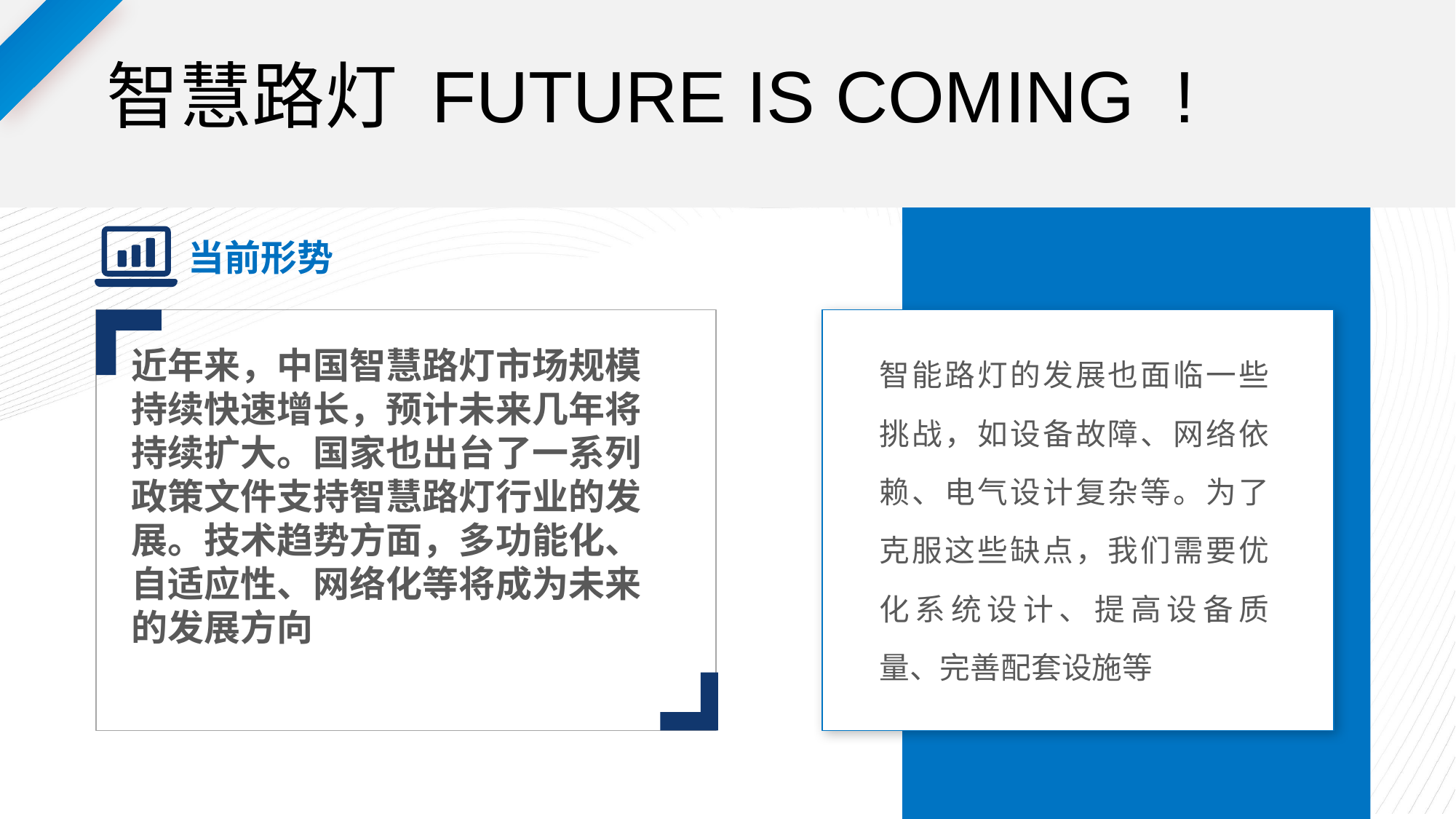

智慧路灯 FUTURE IS COMING  !

当前形势

智能路灯的发展也面临一些挑战，如设备故障、网络依赖、电气设计复杂等。为了克服这些缺点，我们需要优化系统设计、提高设备质量、完善配套设施等

近年来，中国智慧路灯市场规模持续快速增长，预计未来几年将持续扩大。国家也出台了一系列政策文件支持智慧路灯行业的发展。技术趋势方面，多功能化、自适应性、网络化等将成为未来的发展方向